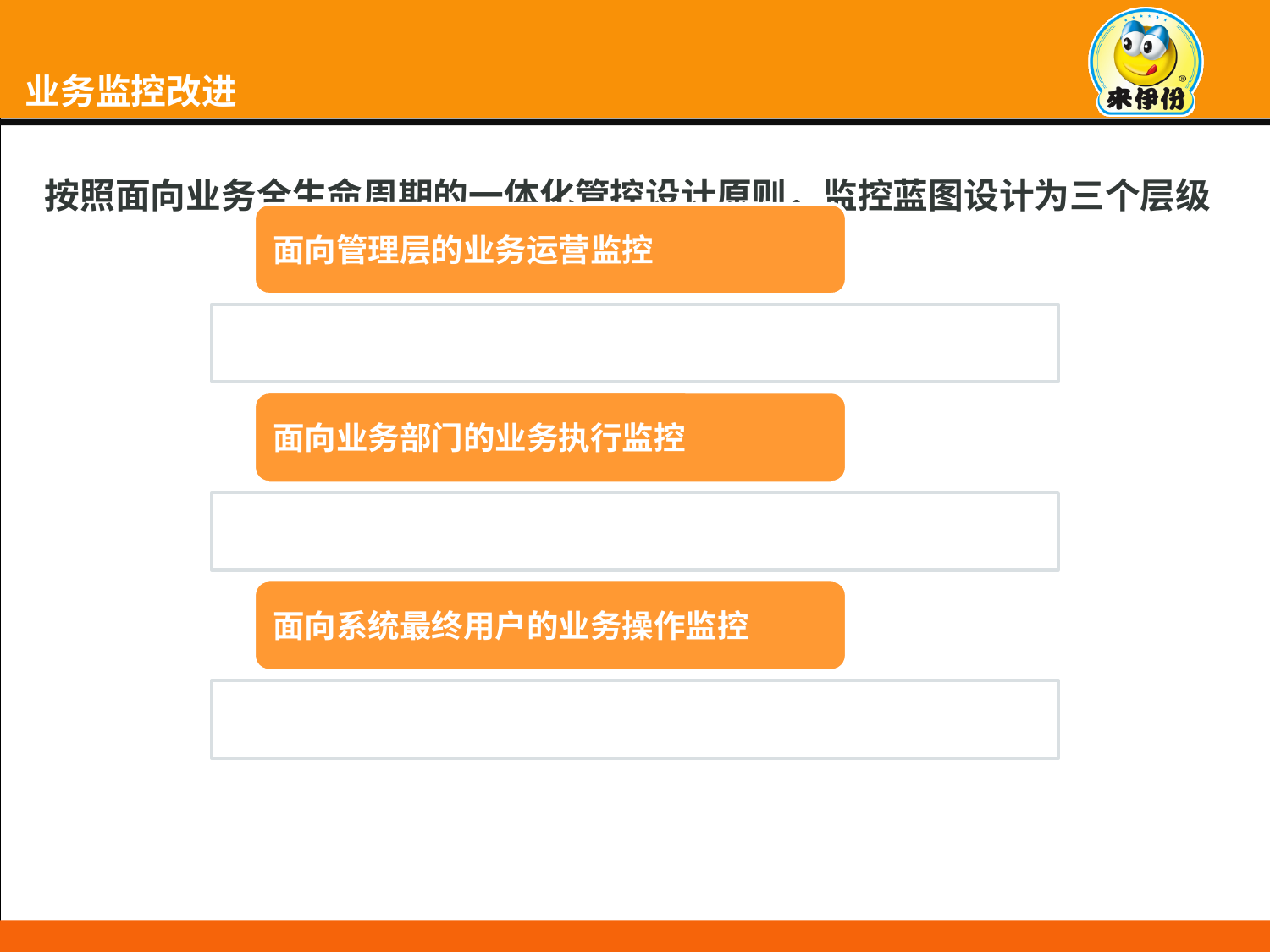

# 业务监控改进
按照面向业务全生命周期的一体化管控设计原则，监控蓝图设计为三个层级

面向管理层的业务运营监控
面向业务部门的业务执行监控
面向系统最终用户的业务操作监控